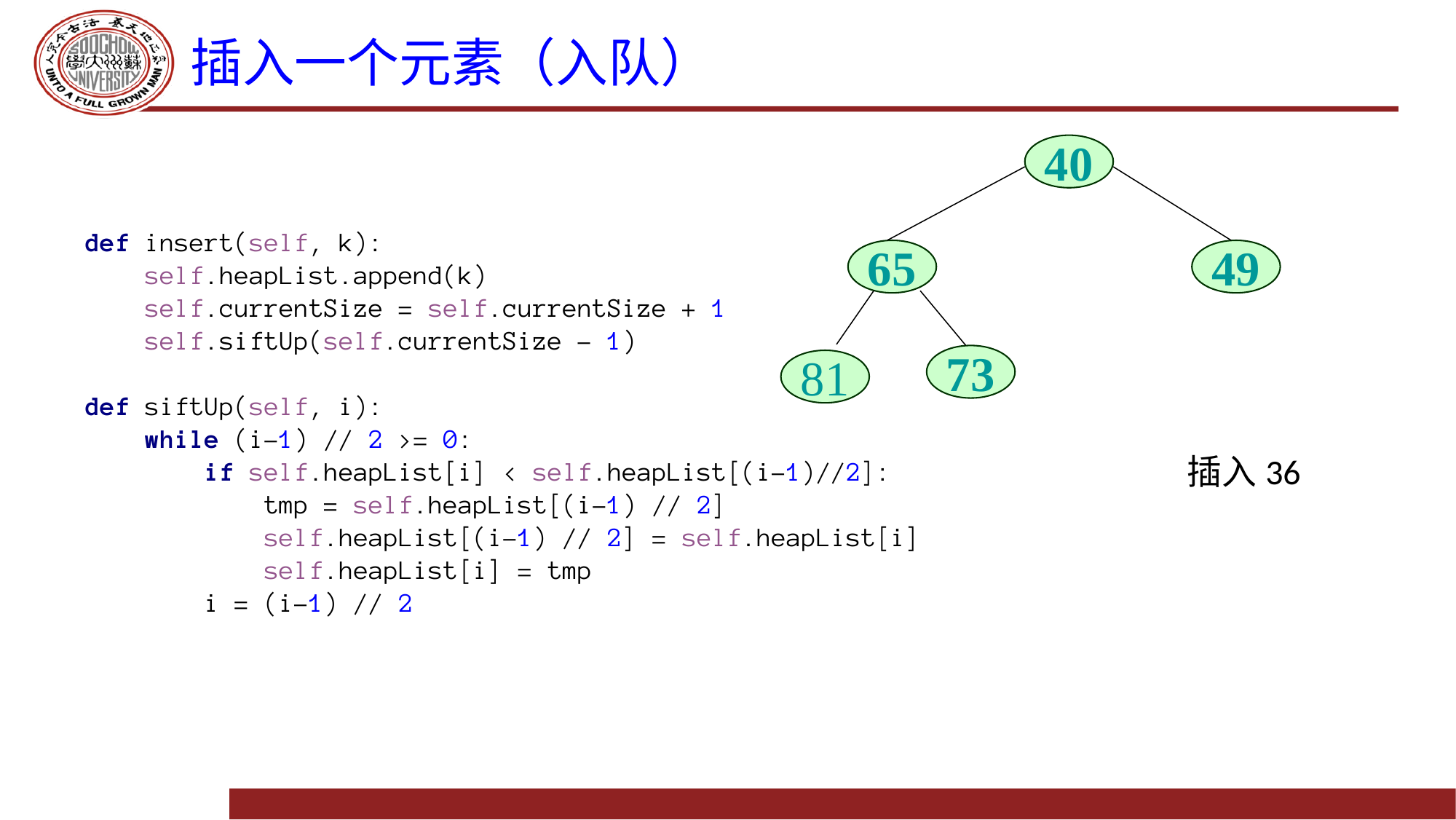

# 插入一个元素（入队）
40

def insert(self, k):
    self.heapList.append(k)
    self.currentSize = self.currentSize + 1
    self.siftUp(self.currentSize - 1)
def siftUp(self, i):
    while (i-1) // 2 >= 0:
        if self.heapList[i] < self.heapList[(i-1)//2]:
            tmp = self.heapList[(i-1) // 2]
            self.heapList[(i-1) // 2] = self.heapList[i]
            self.heapList[i] = tmp
        i = (i-1) // 2
65
49

73
81
插入36